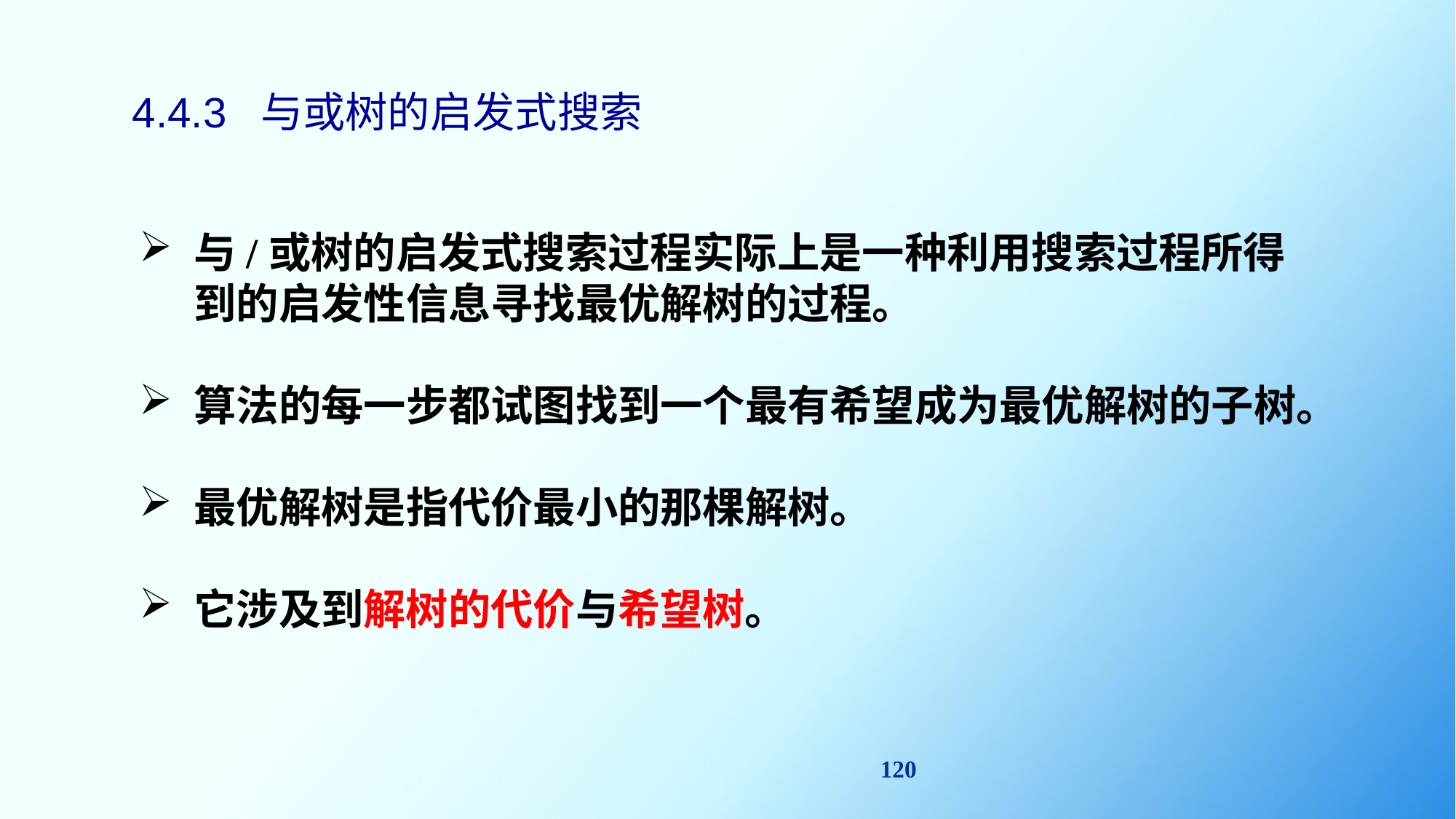

# 4.4.3  与或树的启发式搜索
与/或树的启发式搜索过程实际上是一种利用搜索过程所得到的启发性信息寻找最优解树的过程。

算法的每一步都试图找到一个最有希望成为最优解树的子树。

最优解树是指代价最小的那棵解树。

它涉及到解树的代价与希望树。
120